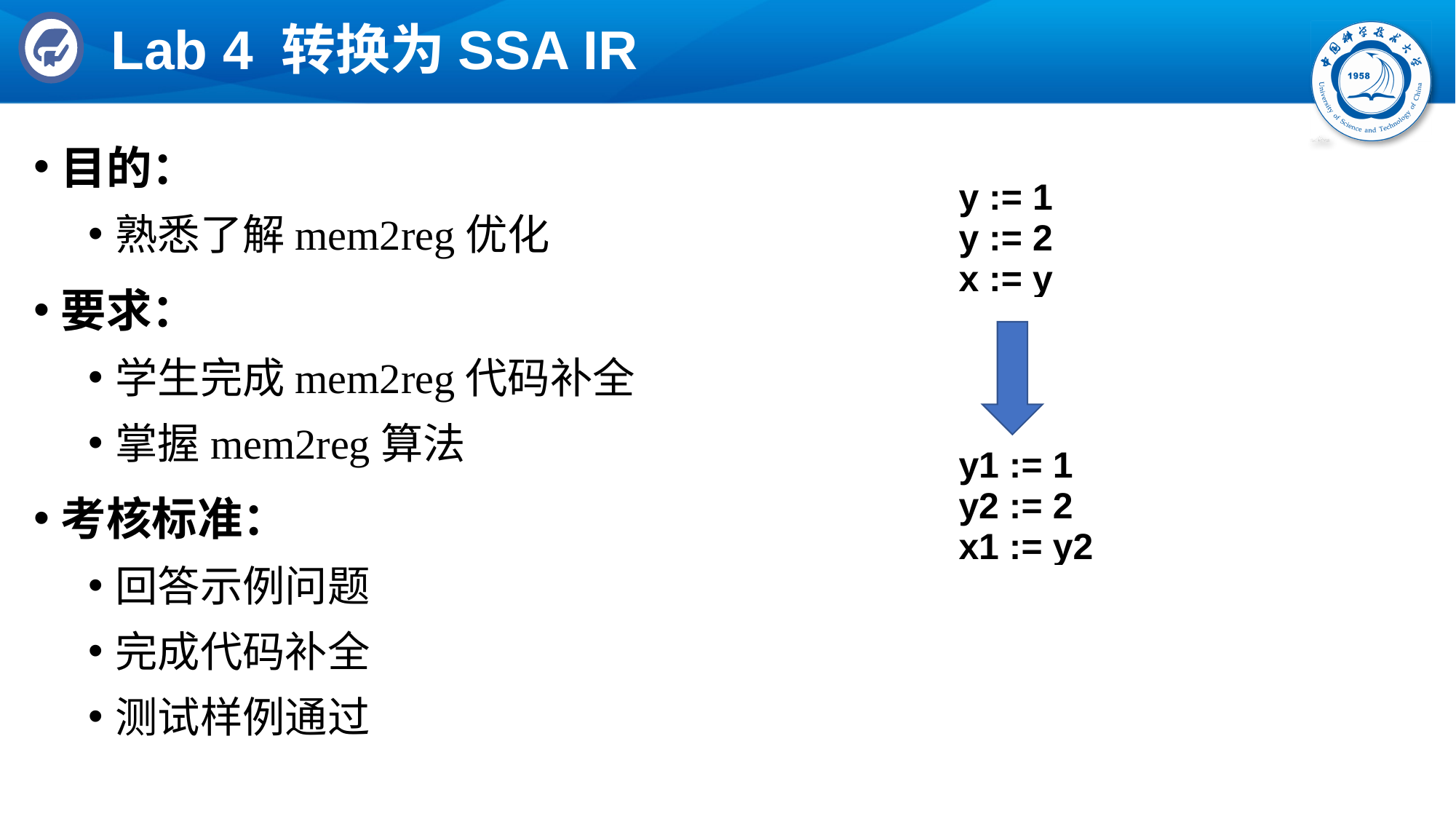

# Lab 4 转换为SSA IR
目的：
熟悉了解mem2reg优化
要求：
学生完成mem2reg代码补全
掌握mem2reg算法
考核标准：
回答示例问题
完成代码补全
测试样例通过
| y := 1 y := 2 x := y |
| --- |

| y1 := 1 y2 := 2 x1 := y2 |
| --- |